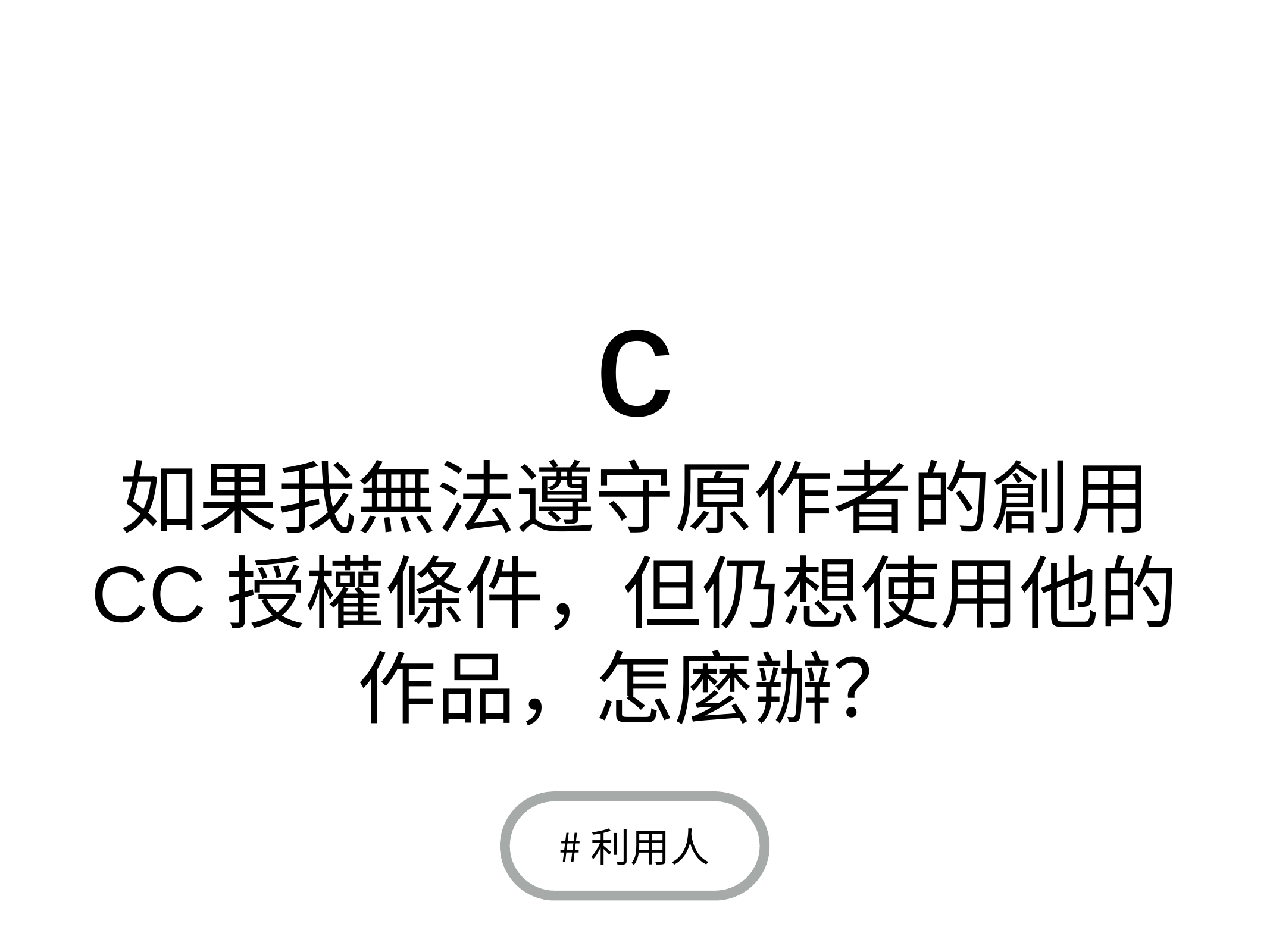

# c
如果我無法遵守原作者的創用 CC 授權條件，但仍想使用他的作品，怎麼辦？
#利用人